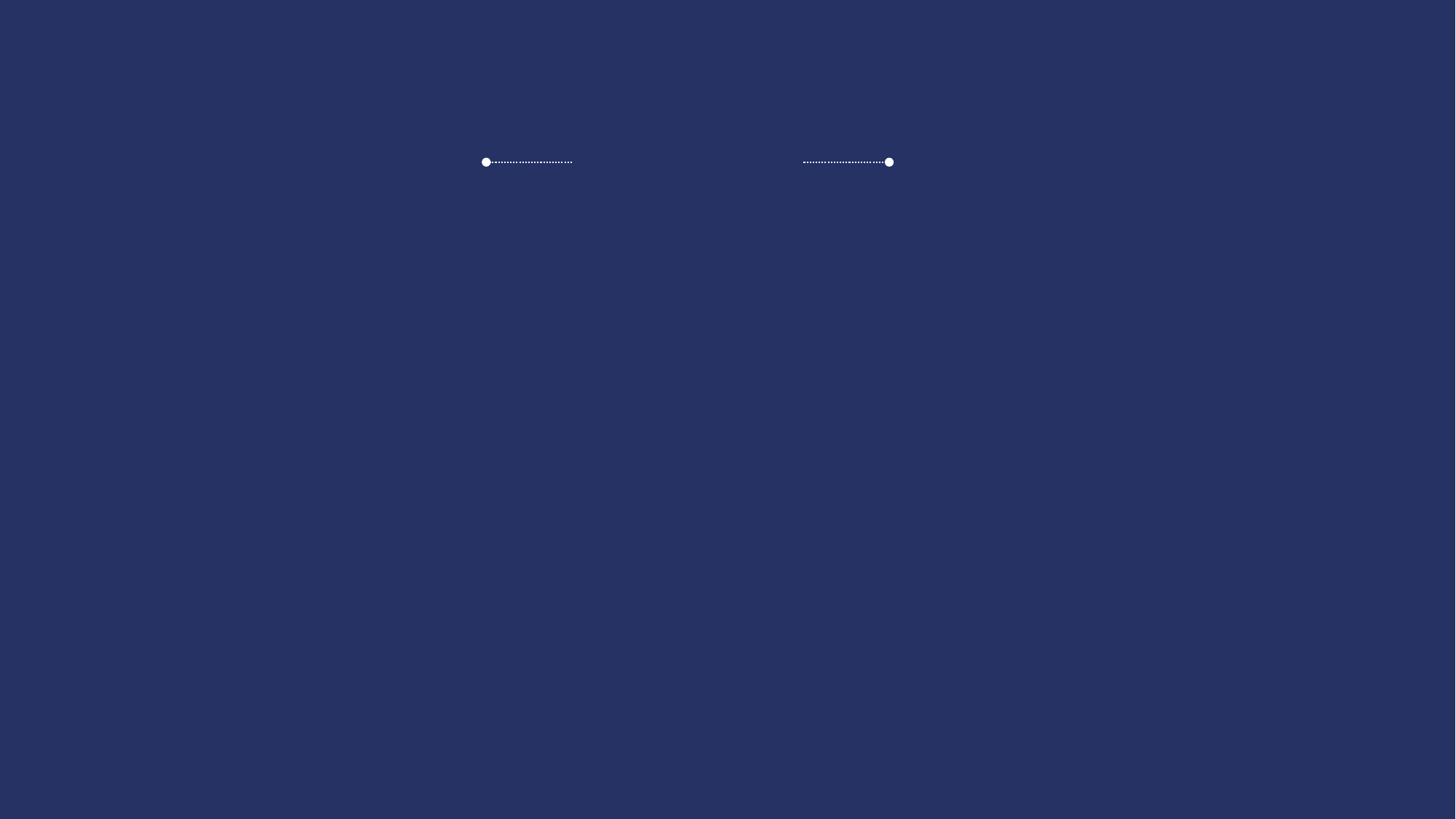

프로젝트개요
01. 프로젝트 흐름도
02. 프로젝트 일정
03. 주제선정배경